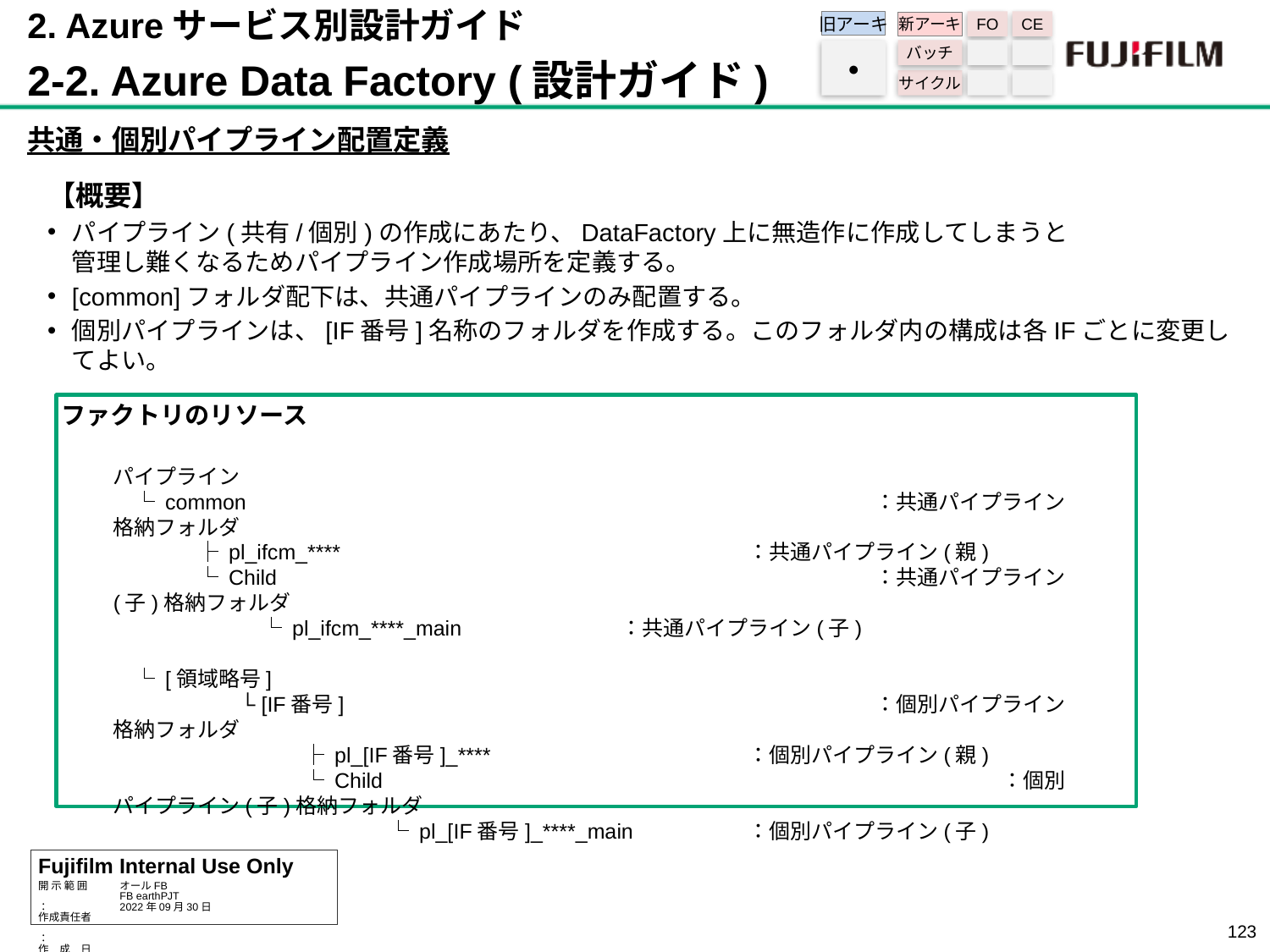

2. Azureサービス別設計ガイド
2-2. Azure Data Factory (設計ガイド)
旧アーキ
FO
CE
新アーキ
バッチ

サイクル

●
共通・個別パイプライン配置定義
【概要】
パイプライン(共有/個別)の作成にあたり、DataFactory上に無造作に作成してしまうと
管理し難くなるためパイプライン作成場所を定義する。
[common]フォルダ配下は、共通パイプラインのみ配置する。
個別パイプラインは、[IF番号]名称のフォルダを作成する。このフォルダ内の構成は各IFごとに変更してよい。

ファクトリのリソース
パイプライン
　└ common					：共通パイプライン格納フォルダ
　　　　├ pl_ifcm_****				：共通パイプライン(親)
　　　　└ Child					：共通パイプライン(子)格納フォルダ
　　　　　　　└ pl_ifcm_****_main		：共通パイプライン(子)

　└ [領域略号]
	└ [IF番号]					：個別パイプライン格納フォルダ
	　　　├ pl_[IF番号]_****			：個別パイプライン(親)
　　　　	　　　└ Child					：個別パイプライン(子)格納フォルダ
		　└ pl_[IF番号]_****_main	：個別パイプライン(子)
123